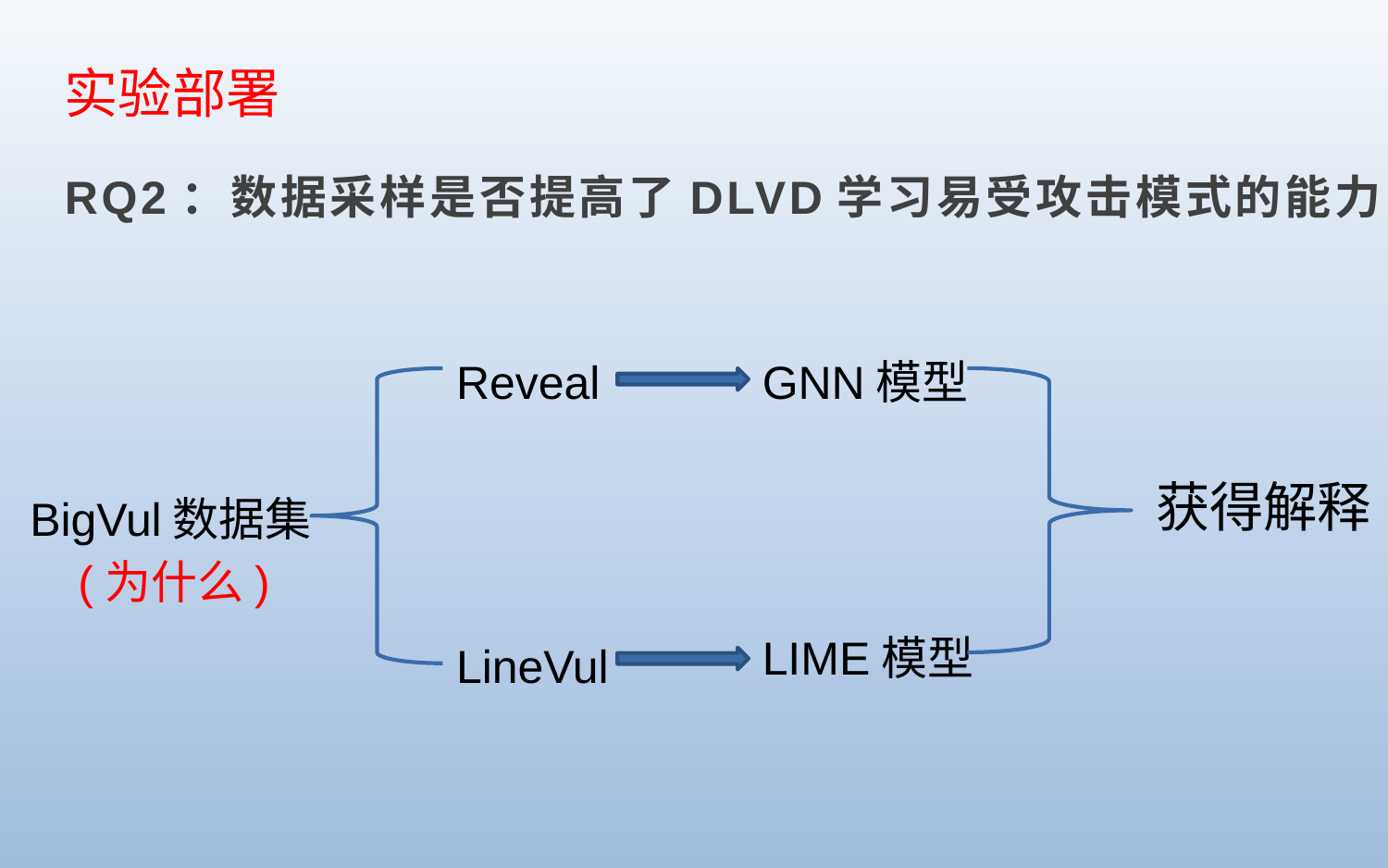

实验部署
RQ2：数据采样是否提高了DLVD学习易受攻击模式的能力
Reveal
GNN模型

获得解释
BigVul数据集
(为什么)
LIME模型
LineVul